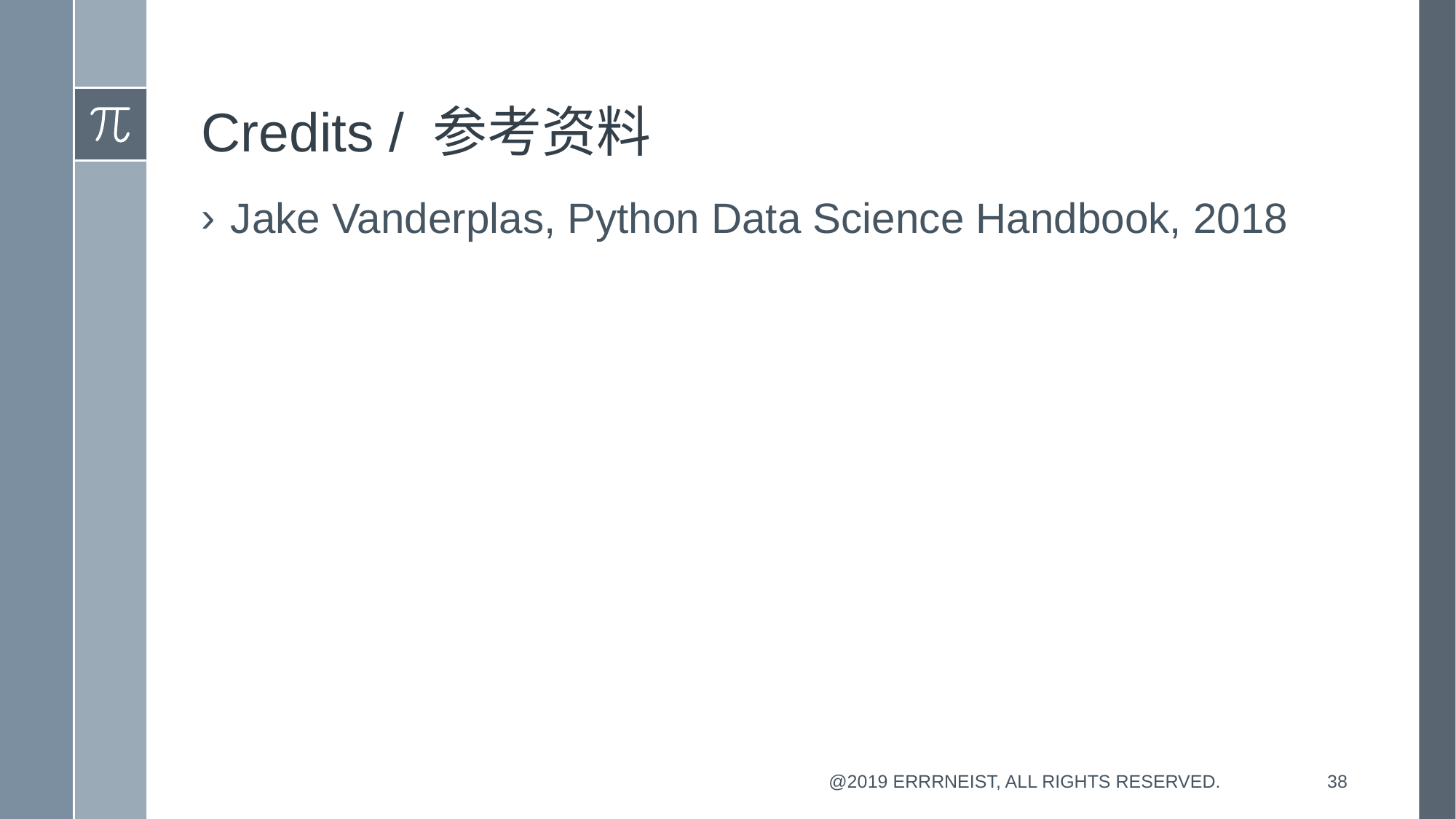

# Credits / 参考资料
Jake Vanderplas, Python Data Science Handbook, 2018
@2019 errrneist, All rights reserved.
38